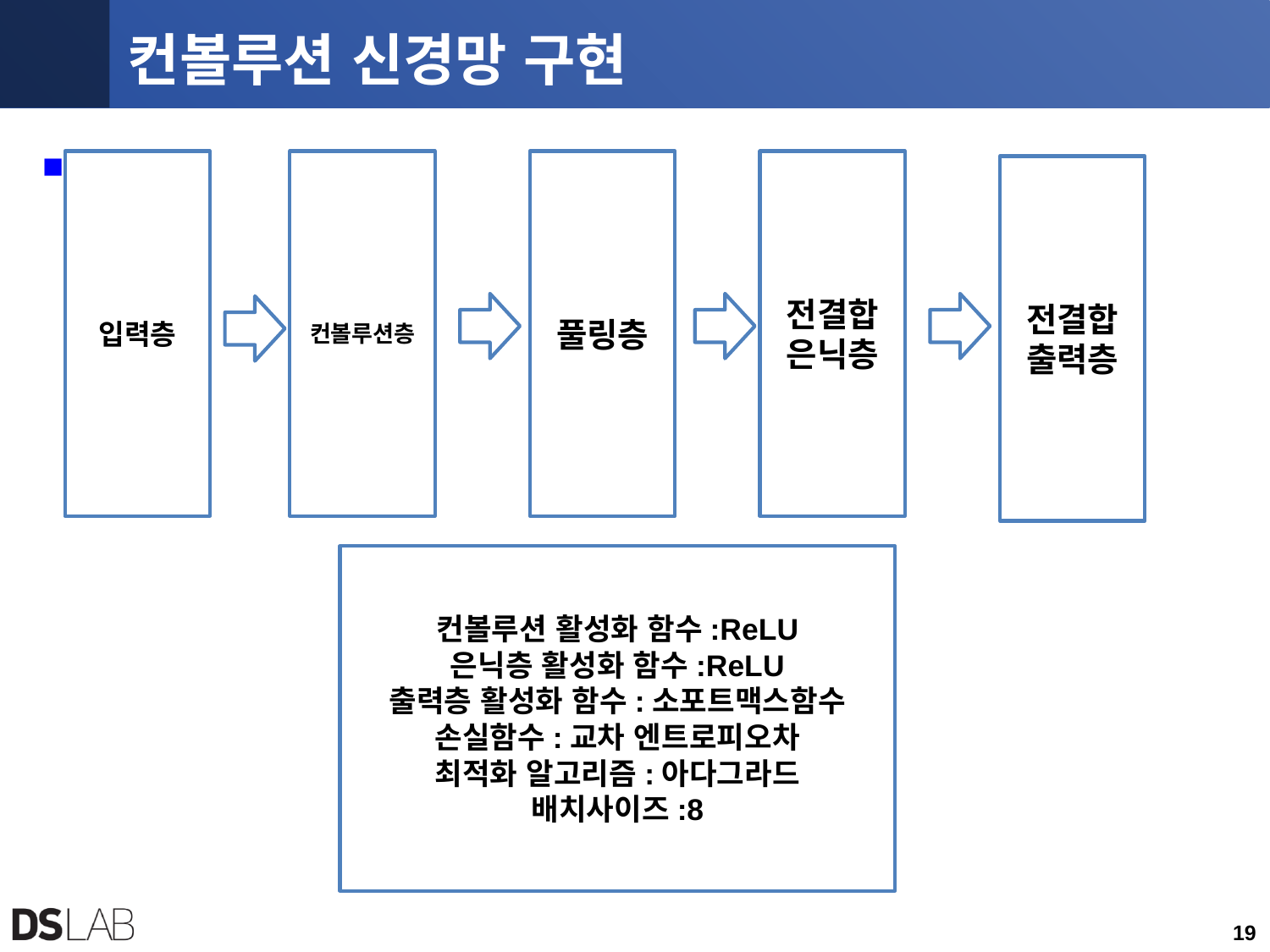

# 컨볼루션 신경망 구현

입력층
컨볼루션층
풀링층
전결합
은닉층
전결합
출력층

컨볼루션 활성화 함수:ReLU
은닉층 활성화 함수:ReLU
출력층 활성화 함수:소포트맥스함수
손실함수:교차 엔트로피오차
최적화 알고리즘:아다그라드
배치사이즈:8
19